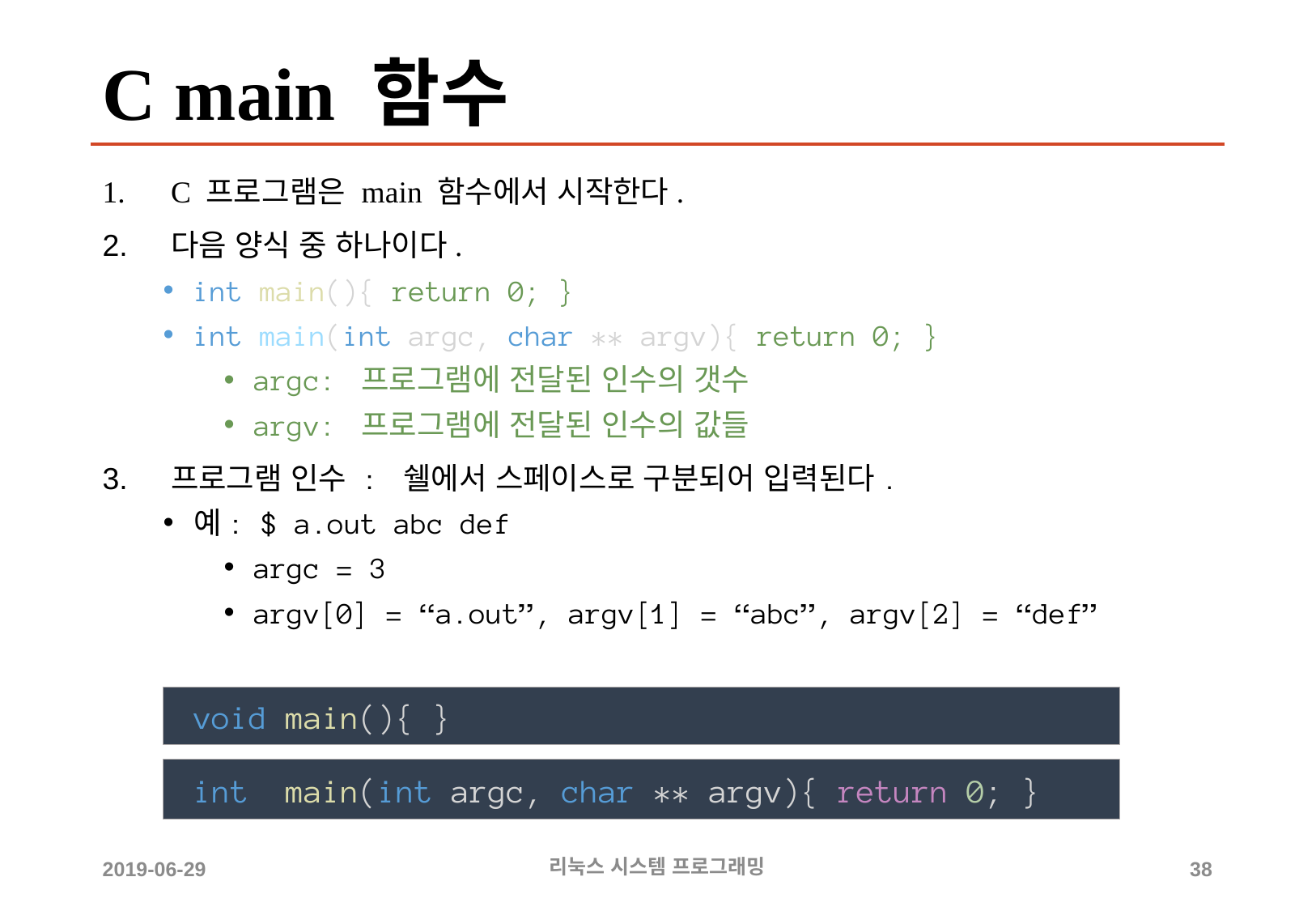

# C main 함수
C 프로그램은 main 함수에서 시작한다.
다음 양식 중 하나이다.
int main(){ return 0; }
int main(int argc, char ** argv){ return 0; }
argc: 프로그램에 전달된 인수의 갯수
argv: 프로그램에 전달된 인수의 값들
프로그램 인수 : 쉘에서 스페이스로 구분되어 입력된다.
예: $ a.out abc def
argc = 3
argv[0] = “a.out”, argv[1] = “abc”, argv[2] = “def”

 void main(){ }
 int  main(int argc, char ** argv){ return 0; }
2019-06-29
리눅스 시스템 프로그래밍
38